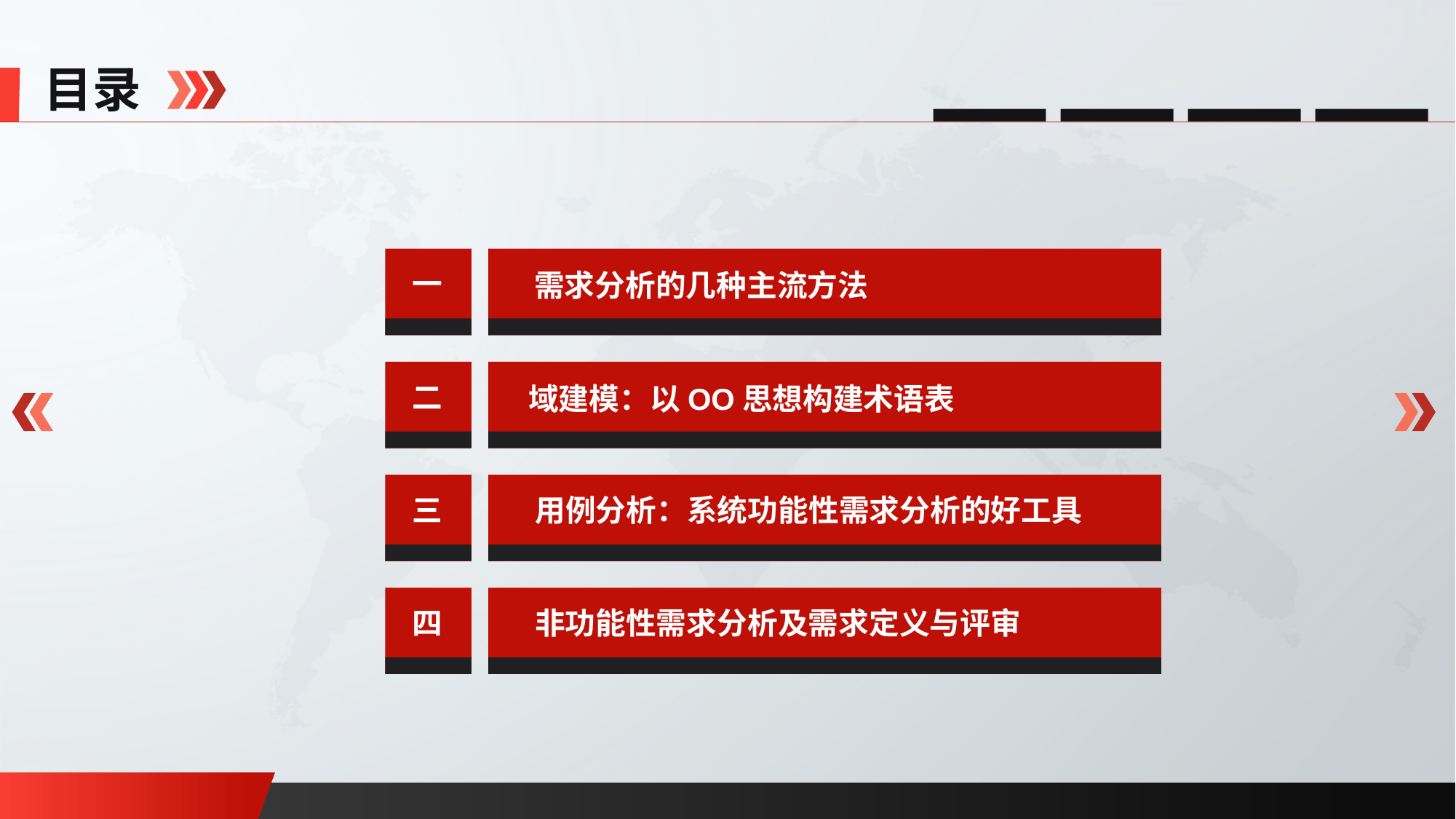

目录

一

域建模：以OO思想构建术语表
需求分析的几种主流方法

二

三
用例分析：系统功能性需求分析的好工具

四

非功能性需求分析及需求定义与评审